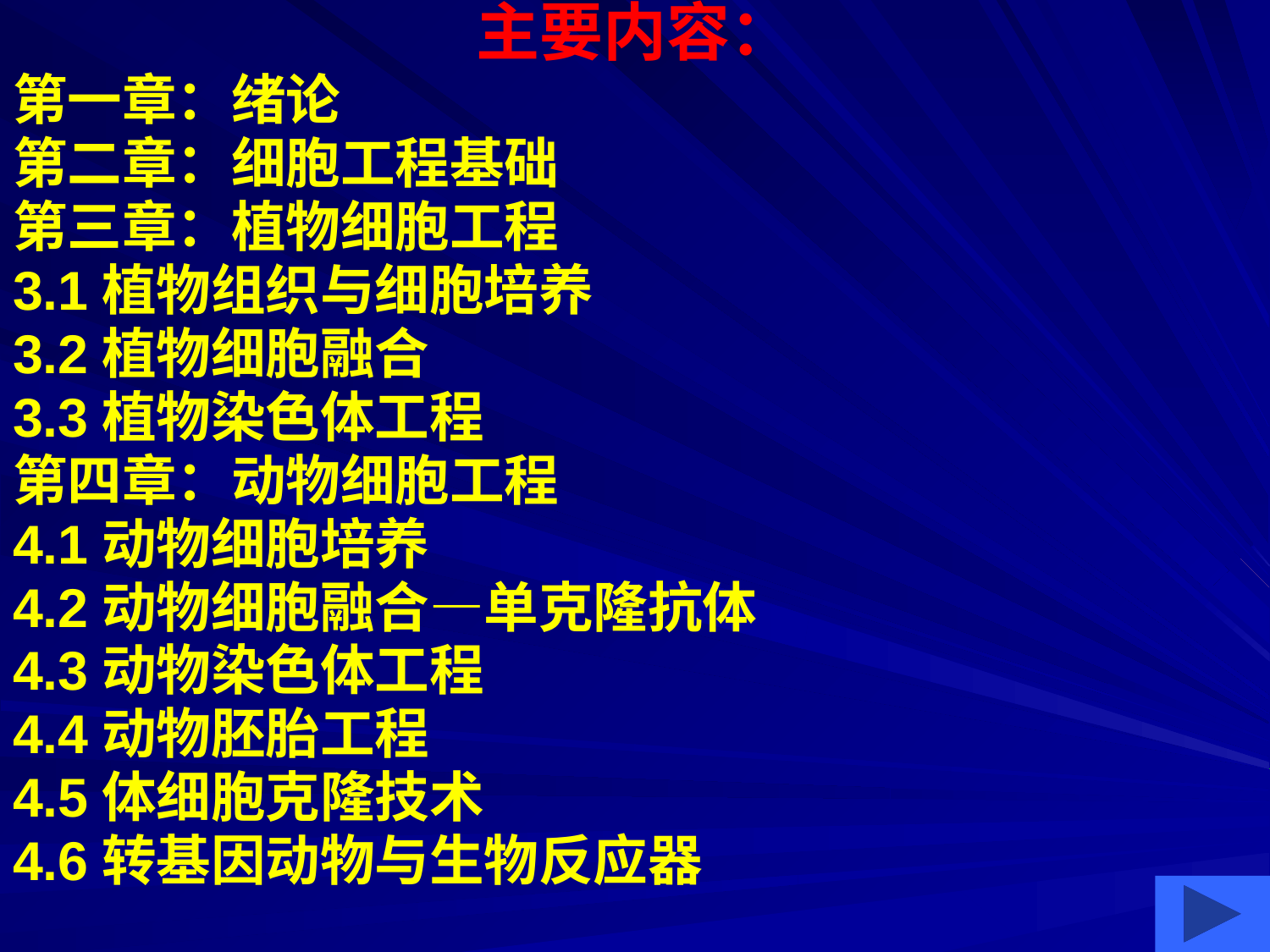

主要内容：
第一章：绪论
第二章：细胞工程基础
第三章：植物细胞工程
3.1植物组织与细胞培养
3.2植物细胞融合
3.3植物染色体工程
第四章：动物细胞工程
4.1动物细胞培养
4.2动物细胞融合—单克隆抗体
4.3动物染色体工程
4.4动物胚胎工程
4.5体细胞克隆技术
4.6转基因动物与生物反应器